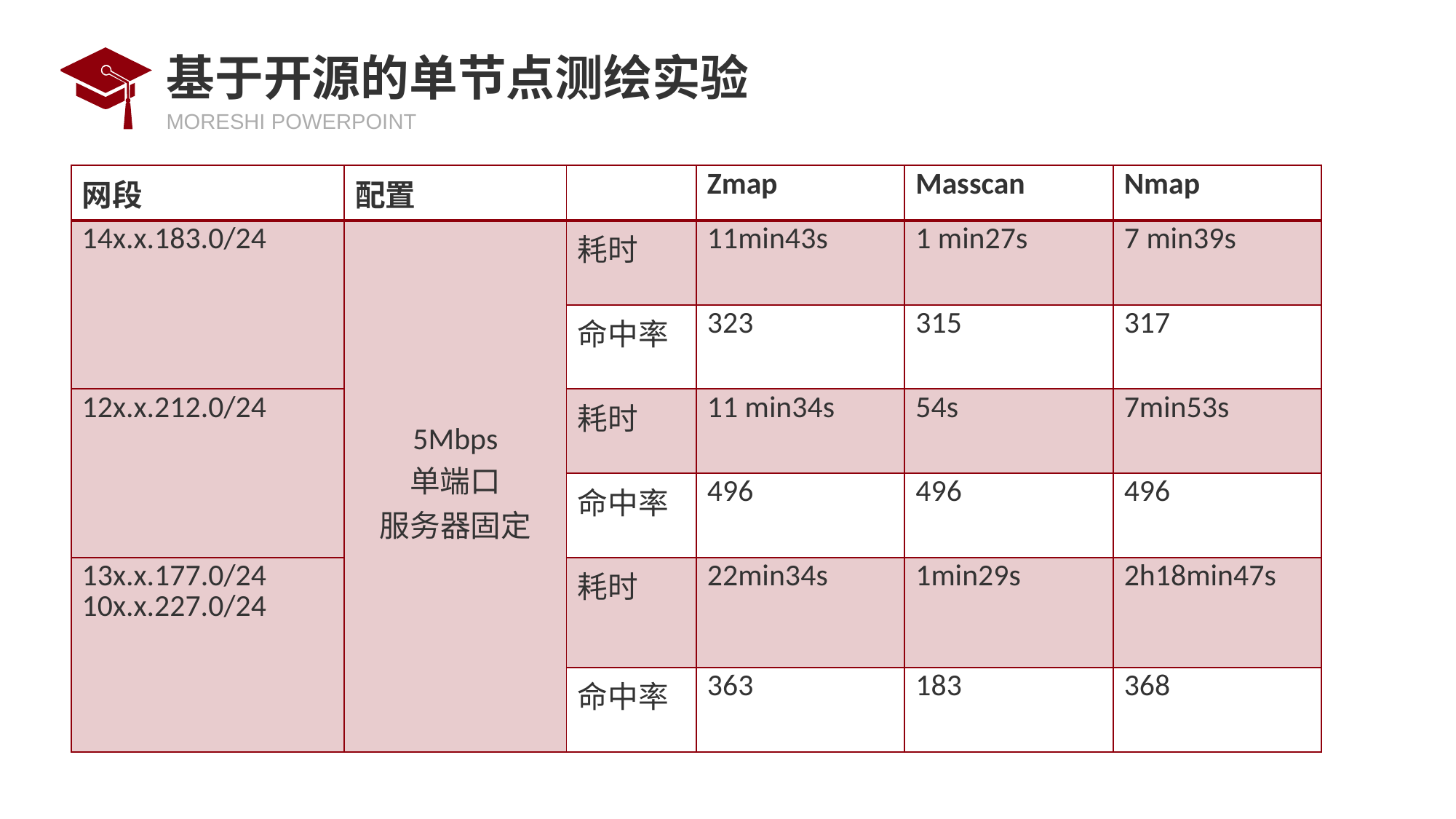

# 基于开源的单节点测绘实验
| 网段 | 配置 |  | Zmap | Masscan | Nmap |
| --- | --- | --- | --- | --- | --- |
| 14x.x.183.0/24 | 5Mbps 单端口 服务器固定 | 耗时 | 11min43s | 1 min27s | 7 min39s |
|  |  | 命中率 | 323 | 315 | 317 |
| 12x.x.212.0/24 |  | 耗时 | 11 min34s | 54s | 7min53s |
|  |  | 命中率 | 496 | 496 | 496 |
| 13x.x.177.0/24 10x.x.227.0/24 |  | 耗时 | 22min34s | 1min29s | 2h18min47s |
|  |  | 命中率 | 363 | 183 | 368 |